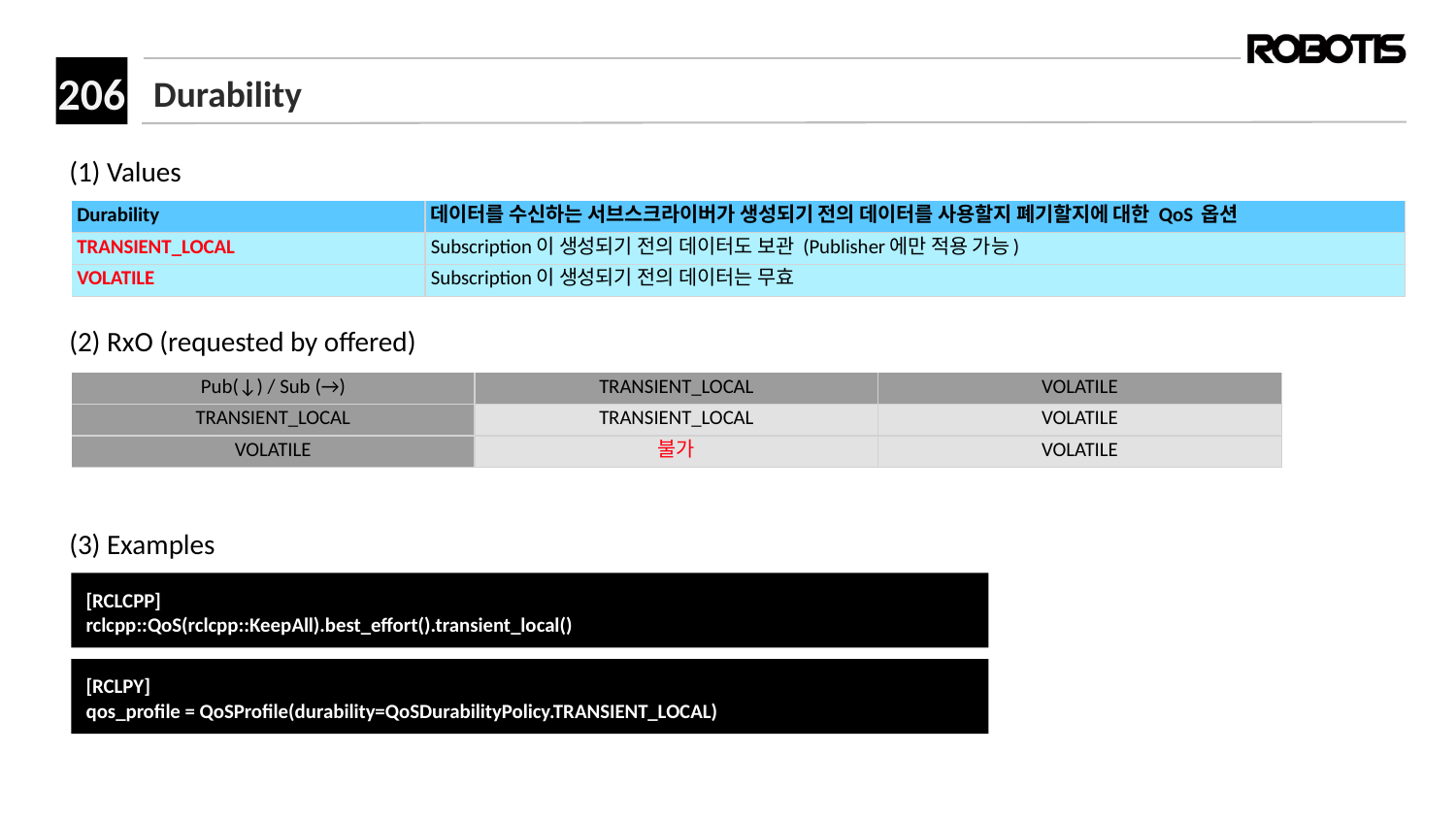

# Durability
(1) Values

(2) RxO (requested by offered)

(3) Examples
| Durability | 데이터를 수신하는 서브스크라이버가 생성되기 전의 데이터를 사용할지 폐기할지에 대한 QoS 옵션 |
| --- | --- |
| TRANSIENT\_LOCAL | Subscription이 생성되기 전의 데이터도 보관 (Publisher에만 적용 가능) |
| VOLATILE | Subscription이 생성되기 전의 데이터는 무효 |
| Pub(↓) / Sub (→) | TRANSIENT\_LOCAL | VOLATILE |
| --- | --- | --- |
| TRANSIENT\_LOCAL | TRANSIENT\_LOCAL | VOLATILE |
| VOLATILE | 불가 | VOLATILE |
[RCLCPP]
rclcpp::QoS(rclcpp::KeepAll).best_effort().transient_local()
[RCLPY]﻿﻿
qos_profile = QoSProfile(durability=QoSDurabilityPolicy.TRANSIENT_LOCAL)